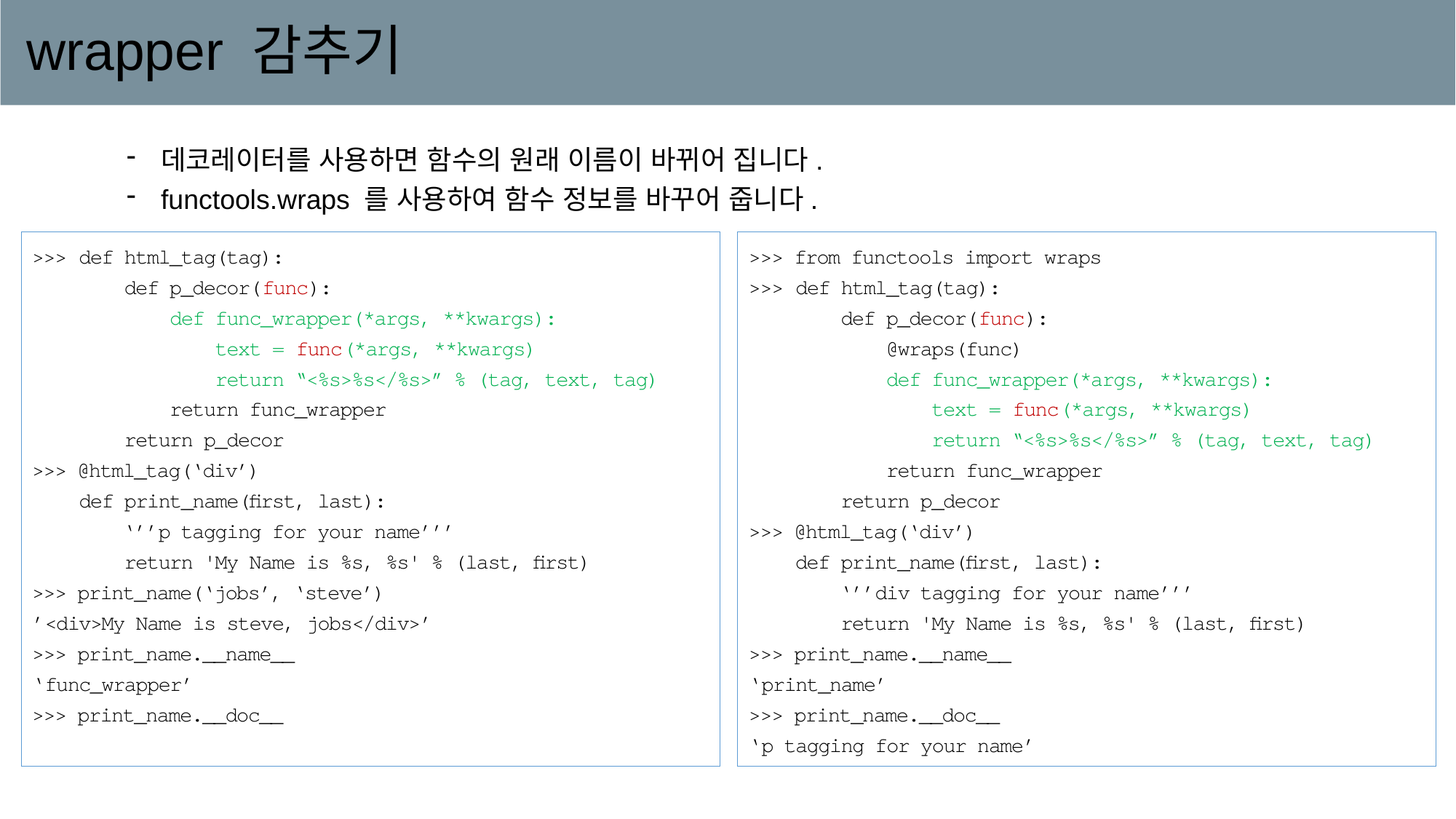

# wrapper 감추기
데코레이터를 사용하면 함수의 원래 이름이 바뀌어 집니다.
functools.wraps 를 사용하여 함수 정보를 바꾸어 줍니다.
>>> def html_tag(tag):
        def p_decor(func):
            def func_wrapper(*args, **kwargs):
                text = func(*args, **kwargs)
                return “<%s>%s</%s>” % (tag, text, tag)
            return func_wrapper
        return p_decor
>>> @html_tag(‘div’)
    def print_name(first, last):
        ‘’’p tagging for your name’’’
        return 'My Name is %s, %s' % (last, first)
>>> print_name(‘jobs’, ‘steve’)
’<div>My Name is steve, jobs</div>’
>>> print_name.__name__
‘func_wrapper’
>>> print_name.__doc__

>>> from functools import wraps
>>> def html_tag(tag):
        def p_decor(func):
            @wraps(func)
            def func_wrapper(*args, **kwargs):
                text = func(*args, **kwargs)
                return “<%s>%s</%s>” % (tag, text, tag)
            return func_wrapper
        return p_decor
>>> @html_tag(‘div’)
    def print_name(first, last):
        ‘’’div tagging for your name’’’
        return 'My Name is %s, %s' % (last, first)
>>> print_name.__name__
‘print_name’
>>> print_name.__doc__
‘p tagging for your name’